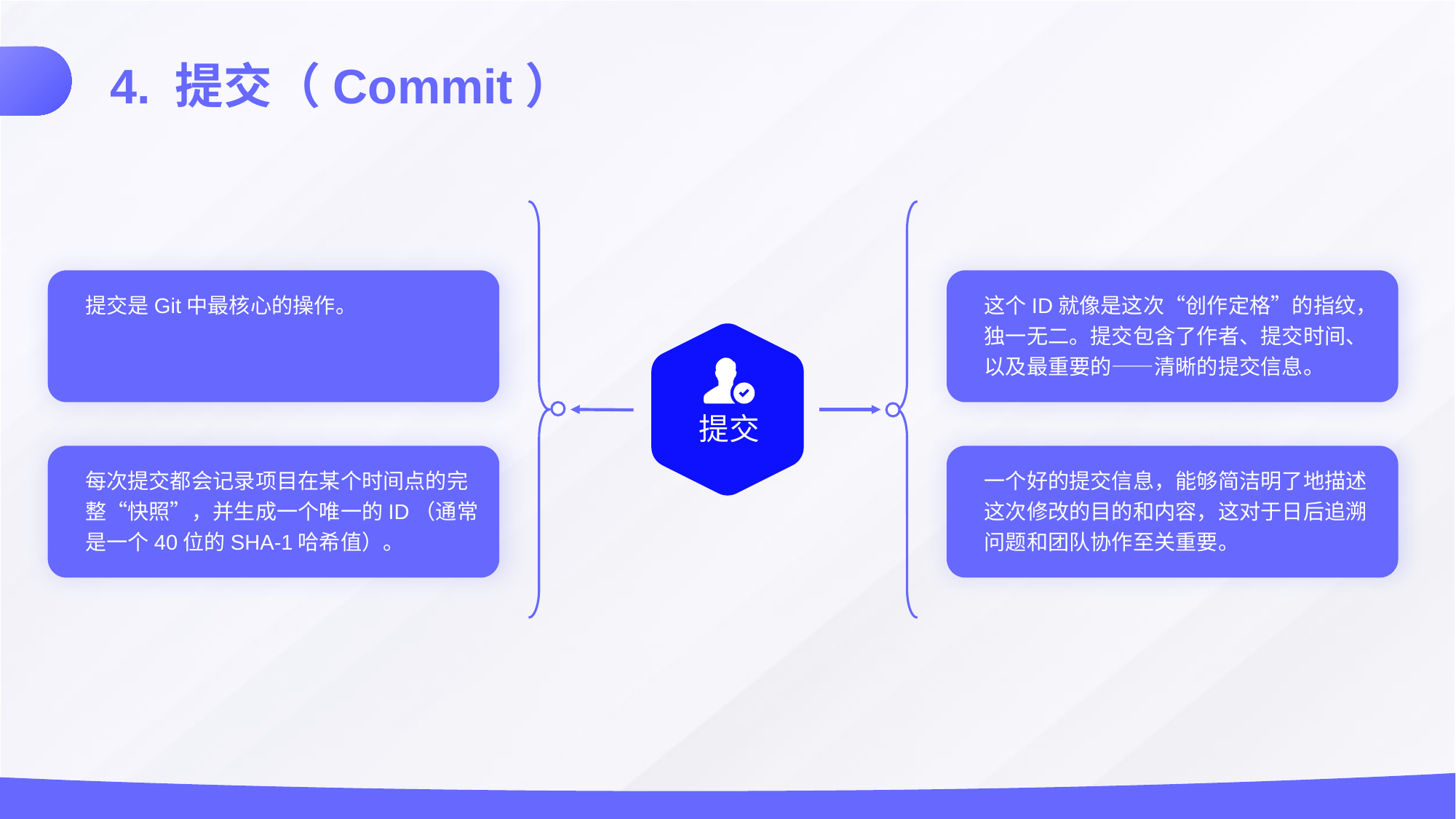

4. 提交（Commit）

提交是Git中最核心的操作。

这个ID就像是这次“创作定格”的指纹，独一无二。提交包含了作者、提交时间、以及最重要的——清晰的提交信息。

提交

每次提交都会记录项目在某个时间点的完整“快照”，并生成一个唯一的ID（通常是一个40位的SHA-1哈希值）。

一个好的提交信息，能够简洁明了地描述这次修改的目的和内容，这对于日后追溯问题和团队协作至关重要。